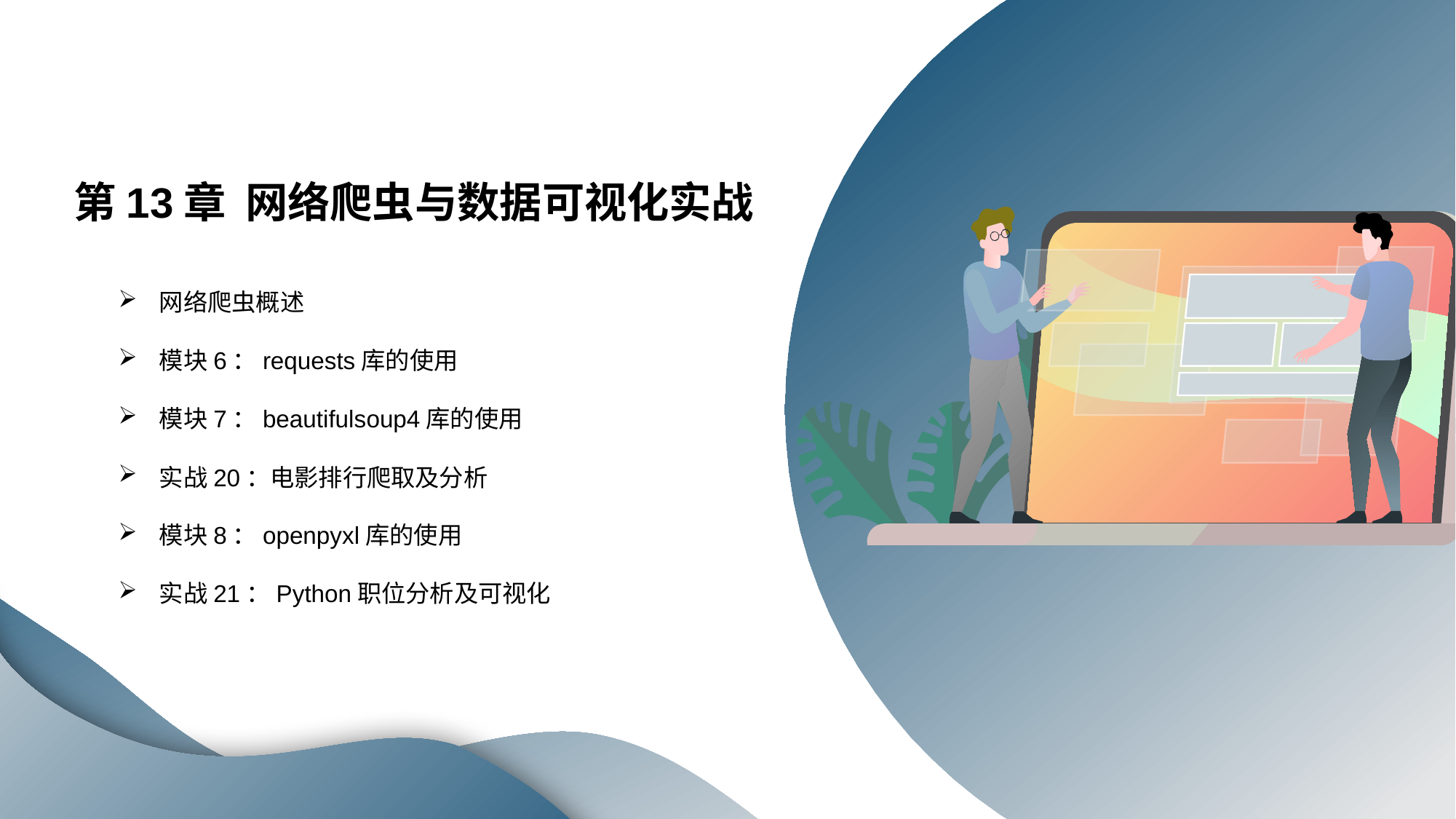

第13章  网络爬虫与数据可视化实战
网络爬虫概述
模块6：requests库的使用
模块7：beautifulsoup4库的使用
实战20：电影排行爬取及分析
模块8：openpyxl库的使用
实战21：Python职位分析及可视化